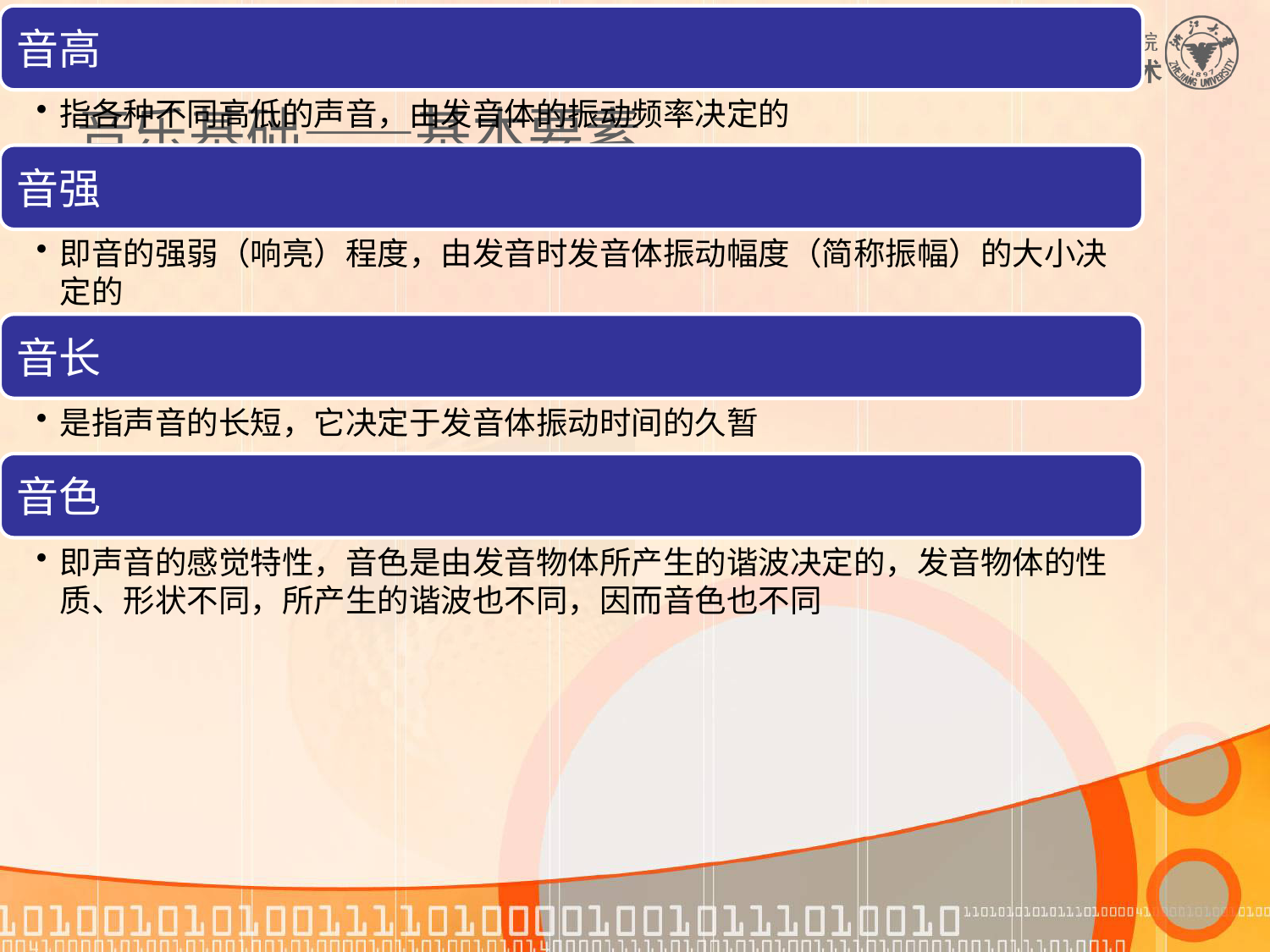

# 音乐基础——基本要素
音高
指各种不同高低的声音，由发音体的振动频率决定的
音强
即音的强弱（响亮）程度，由发音时发音体振动幅度（简称振幅）的大小决定的
音长
是指声音的长短，它决定于发音体振动时间的久暂
音色
即声音的感觉特性，音色是由发音物体所产生的谐波决定的，发音物体的性质、形状不同，所产生的谐波也不同，因而音色也不同